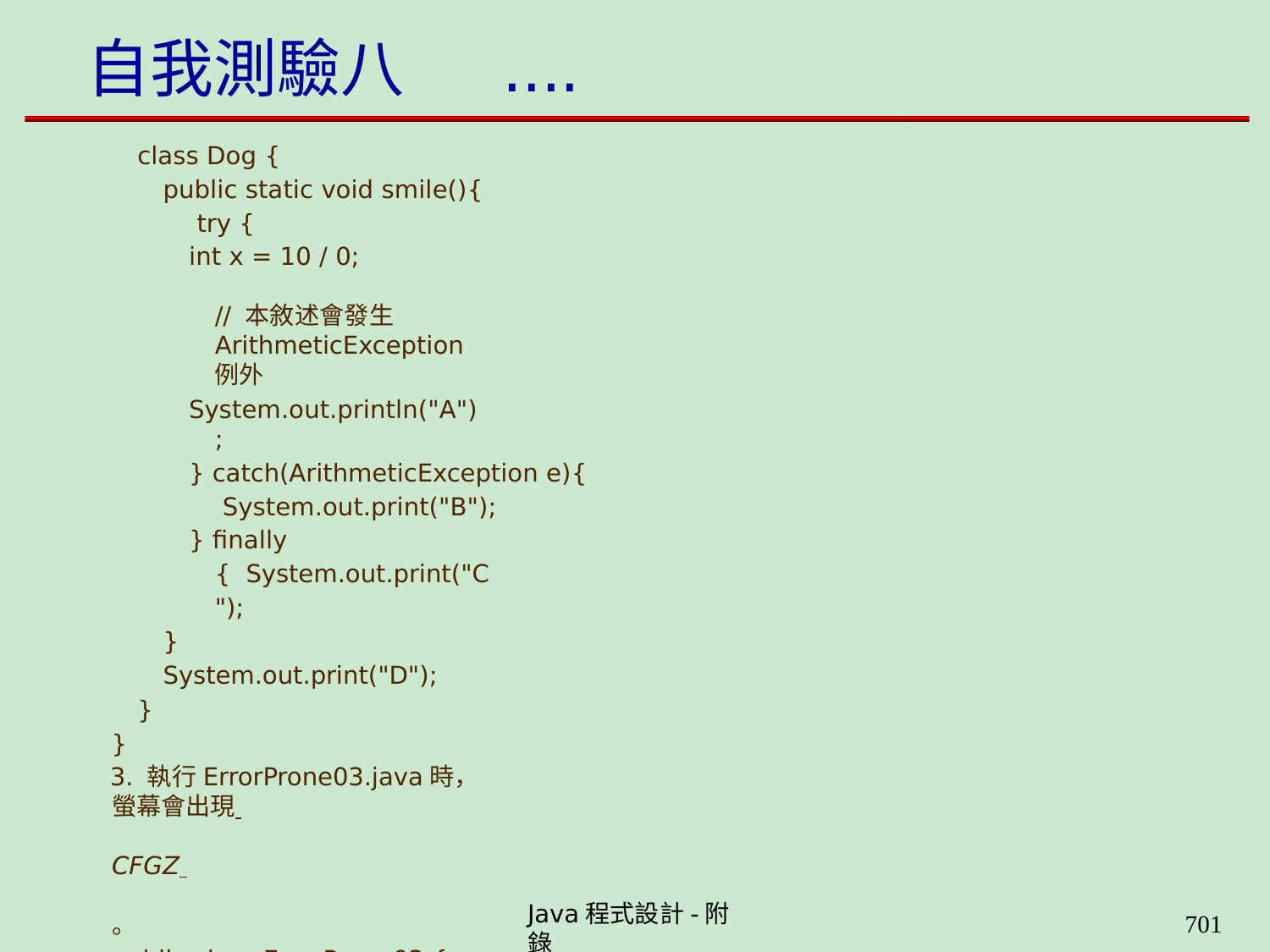

# 自我測驗八
....
class Dog {
public static void smile(){  try {
int x = 10 / 0;	// 本敘述會發生ArithmeticException例外
System.out.println("A");
} catch(ArithmeticException e){  System.out.print("B");
} finally {  System.out.print("C");
}
System.out.print("D");
}
}
3. 執行ErrorProne03.java時，螢幕會出現 	CFGZ 	。
public class ErrorProne03 {
public static void main(String[] args) {  try {
Mouse.smile();  System.out.print("E");
} catch (ArithmeticException e) {
System.out.print("F");
Java程式設計-附錄
701